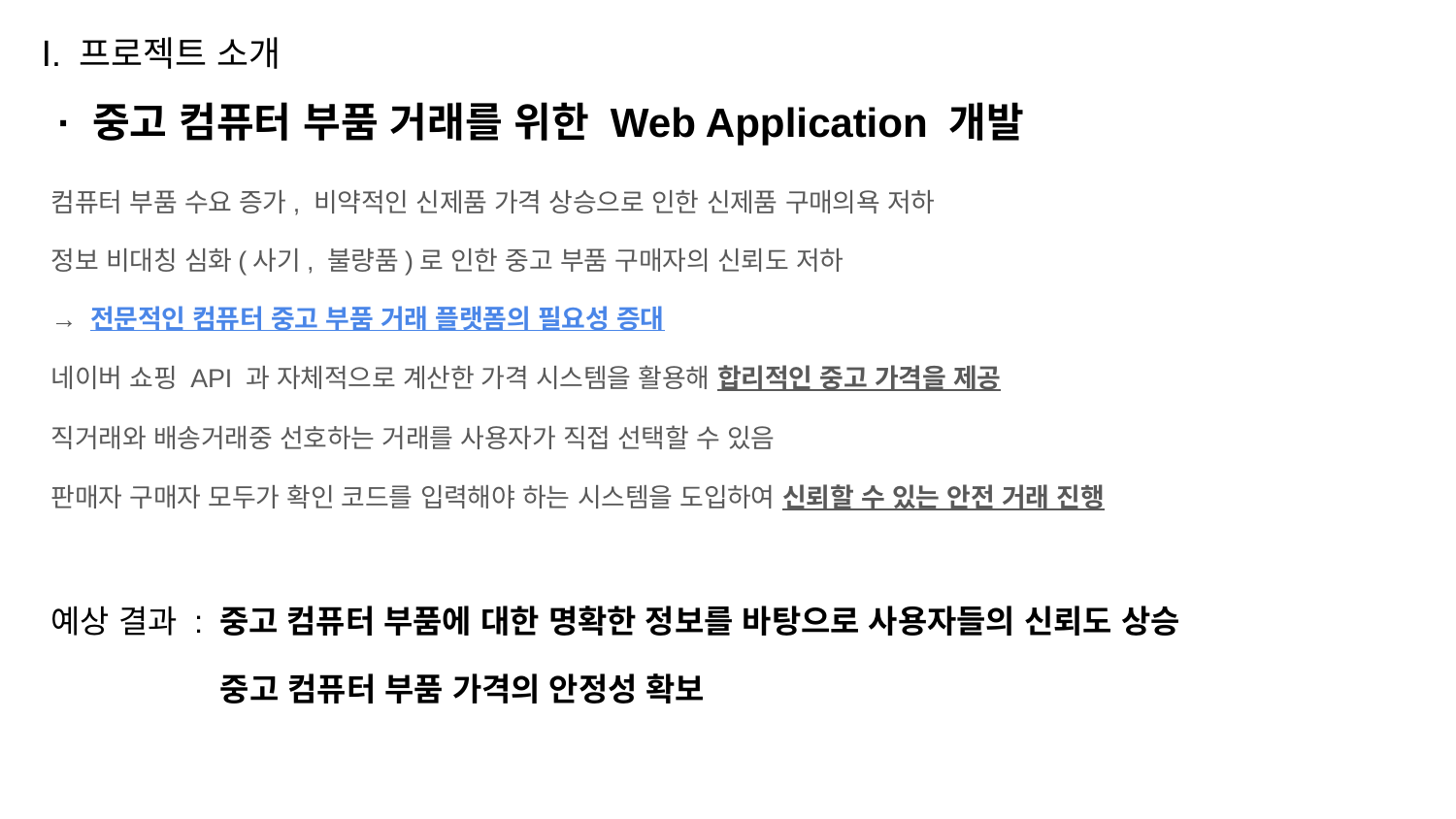

Ⅰ. 프로젝트 소개
# · 중고 컴퓨터 부품 거래를 위한 Web Application 개발
컴퓨터 부품 수요 증가, 비약적인 신제품 가격 상승으로 인한 신제품 구매의욕 저하
정보 비대칭 심화(사기, 불량품)로 인한 중고 부품 구매자의 신뢰도 저하
→ 전문적인 컴퓨터 중고 부품 거래 플랫폼의 필요성 증대
네이버 쇼핑 API 과 자체적으로 계산한 가격 시스템을 활용해 합리적인 중고 가격을 제공
직거래와 배송거래중 선호하는 거래를 사용자가 직접 선택할 수 있음
판매자 구매자 모두가 확인 코드를 입력해야 하는 시스템을 도입하여 신뢰할 수 있는 안전 거래 진행

예상 결과 : 중고 컴퓨터 부품에 대한 명확한 정보를 바탕으로 사용자들의 신뢰도 상승
                  중고 컴퓨터 부품 가격의 안정성 확보